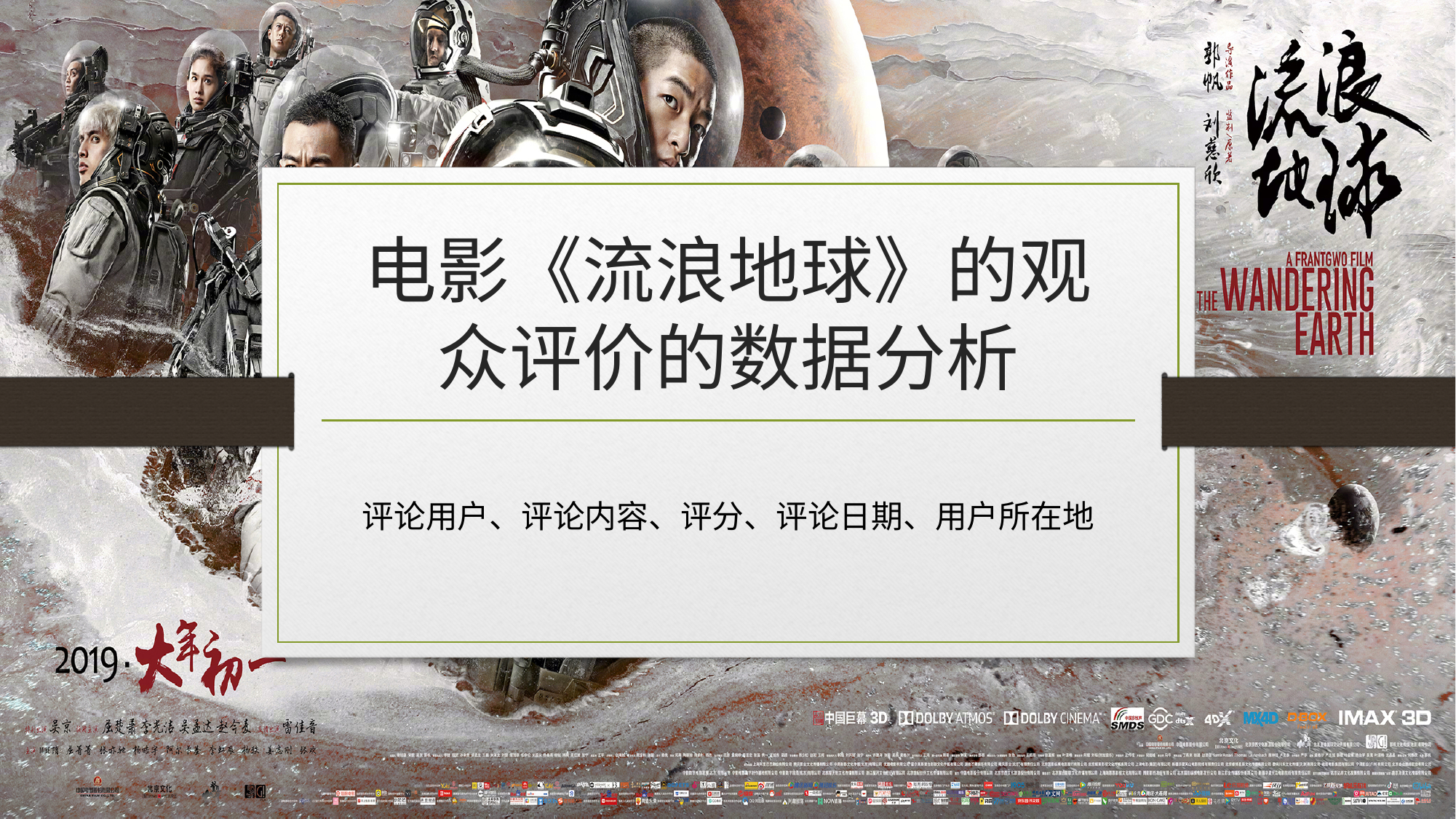

# 电影《流浪地球》的观众评价的数据分析

评论用户、评论内容、评分、评论日期、用户所在地